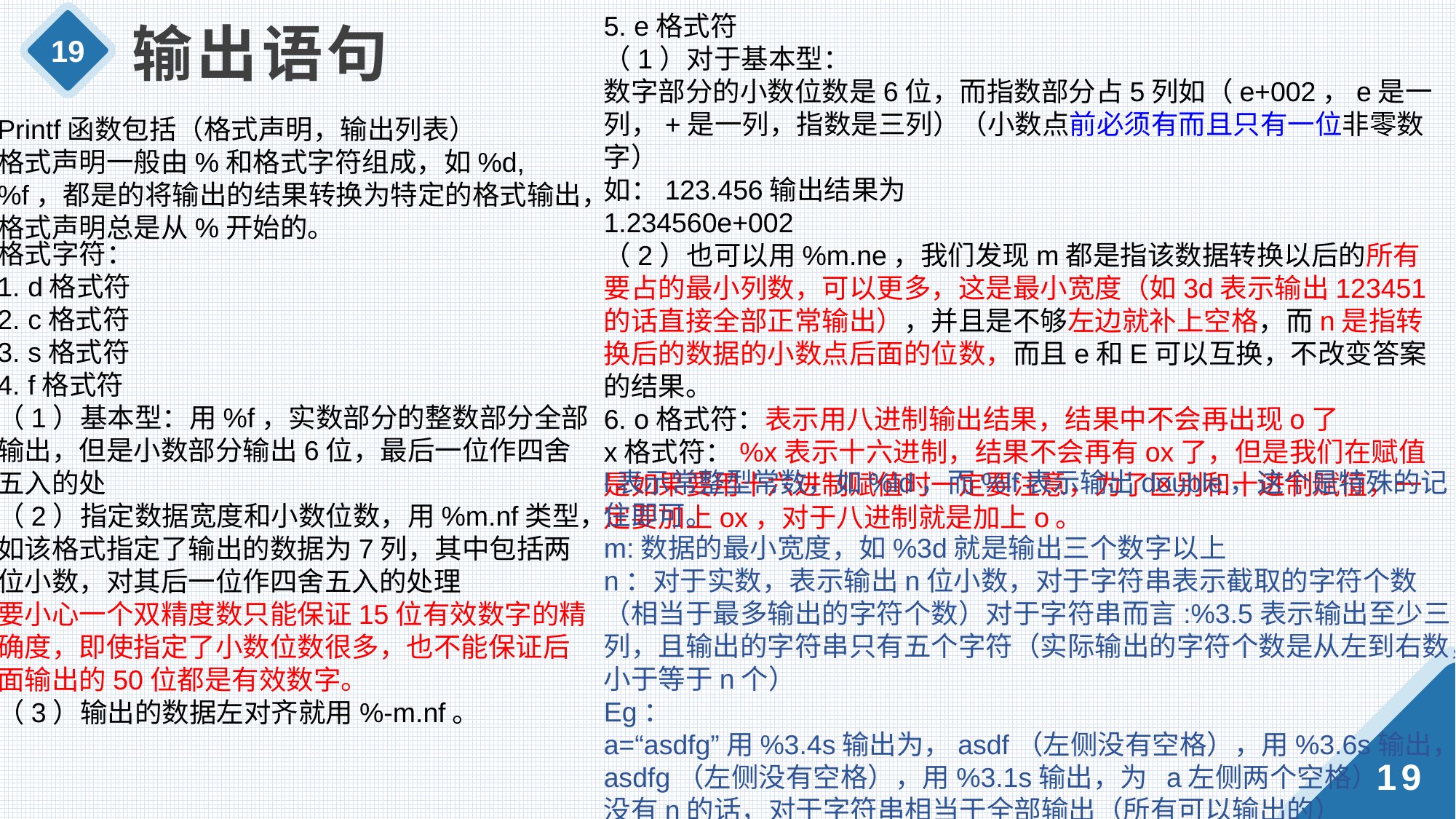

5. e格式符
（1）对于基本型：
数字部分的小数位数是6位，而指数部分占5列如（e+002，e是一列，+是一列，指数是三列）（小数点前必须有而且只有一位非零数字）
如：123.456输出结果为
1.234560e+002
（2）也可以用%m.ne，我们发现m都是指该数据转换以后的所有要占的最小列数，可以更多，这是最小宽度（如3d表示输出123451的话直接全部正常输出），并且是不够左边就补上空格，而n是指转换后的数据的小数点后面的位数，而且e和E可以互换，不改变答案的结果。
6. o格式符：表示用八进制输出结果，结果中不会再出现o了
x格式符：%x表示十六进制，结果不会再有ox了，但是我们在赋值是如果要用十六进制赋值时一定要注意，为了区别和十进制赋值，一定要加上ox，对于八进制就是加上o。
输出语句

19
Printf函数包括（格式声明，输出列表）
格式声明一般由%和格式字符组成，如%d,%f，都是的将输出的结果转换为特定的格式输出，格式声明总是从%开始的。
格式字符：
1. d格式符
2. c格式符
3. s格式符
4. f格式符
（1）基本型：用%f，实数部分的整数部分全部输出，但是小数部分输出6位，最后一位作四舍五入的处
（2）指定数据宽度和小数位数，用%m.nf类型，如该格式指定了输出的数据为7列，其中包括两位小数，对其后一位作四舍五入的处理
要小心一个双精度数只能保证15位有效数字的精确度，即使指定了小数位数很多，也不能保证后面输出的50位都是有效数字。
（3）输出的数据左对齐就用%-m.nf。
l表示常整型常数，如%ld，而%lf表示输出double，这个是特殊的记住即可。
m:数据的最小宽度，如%3d就是输出三个数字以上
n：对于实数，表示输出n位小数，对于字符串表示截取的字符个数（相当于最多输出的字符个数）对于字符串而言:%3.5表示输出至少三列，且输出的字符串只有五个字符（实际输出的字符个数是从左到右数，小于等于n个）
Eg：
a=“asdfg”用%3.4s输出为，asdf（左侧没有空格），用%3.6s输出，asdfg（左侧没有空格），用%3.1s输出，为  a左侧两个空格）
没有n的话，对于字符串相当于全部输出（所有可以输出的）
-：表示对输出的数字或者字符在域内向左靠

19